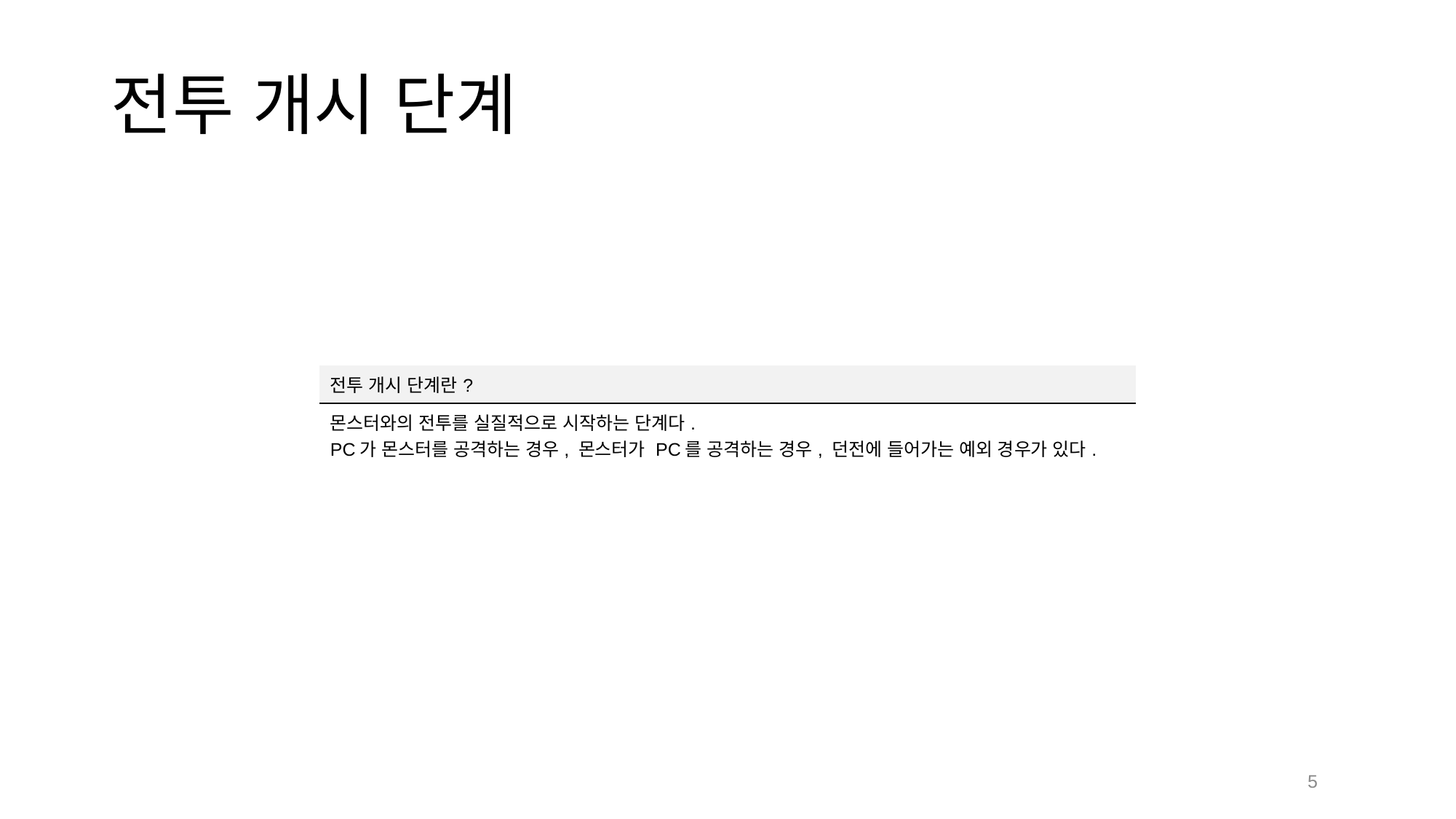

# 전투 개시 단계
| 전투 개시 단계란? |
| --- |
| 몬스터와의 전투를 실질적으로 시작하는 단계다. PC가 몬스터를 공격하는 경우, 몬스터가 PC를 공격하는 경우, 던전에 들어가는 예외 경우가 있다. |
5